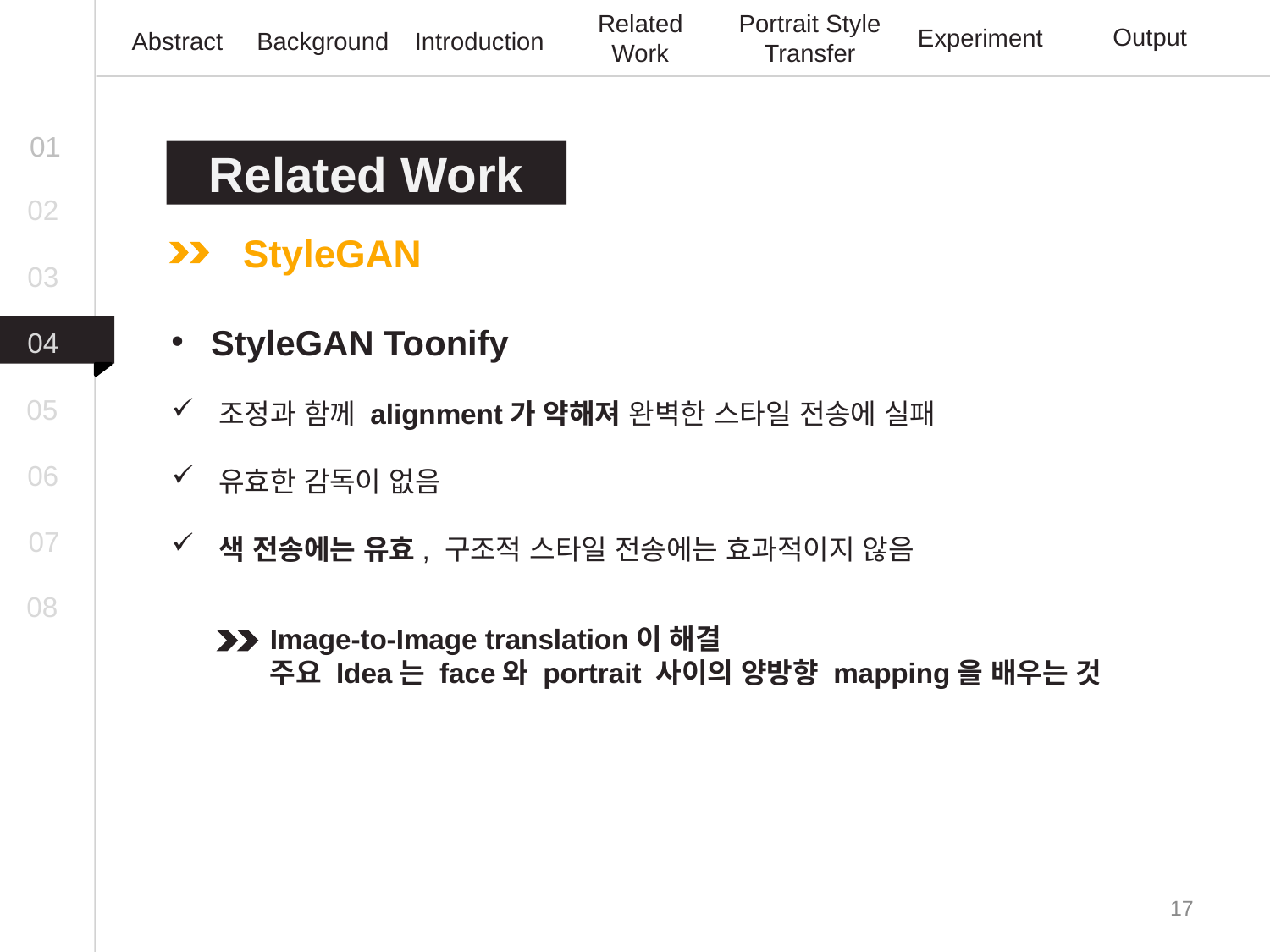

Related Work
Portrait Style Transfer
Output
Experiment
Abstract
Background
Introduction
01
Related Work

02
StyleGAN

03
StyleGAN Toonify

조정과 함께 alignment가 약해져 완벽한 스타일 전송에 실패

유효한 감독이 없음

색 전송에는 유효, 구조적 스타일 전송에는 효과적이지 않음

04

05
06
07
08
Image-to-Image translation이 해결
주요 Idea는 face와 portrait 사이의 양방향 mapping을 배우는 것

17